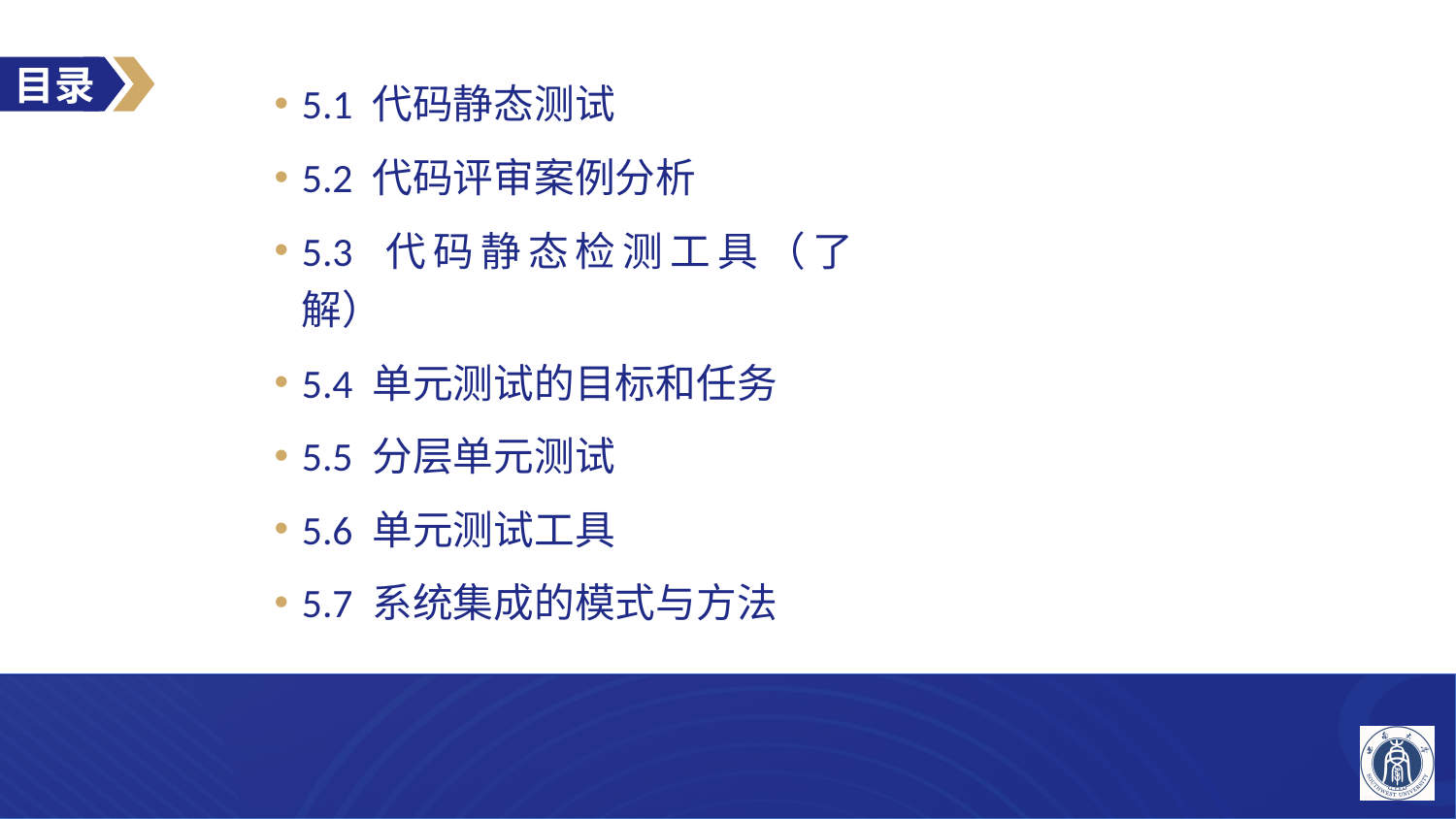

5.1 代码静态测试
5.2 代码评审案例分析
5.3 代码静态检测工具（了解）
5.4 单元测试的目标和任务
5.5 分层单元测试
5.6 单元测试工具
5.7 系统集成的模式与方法